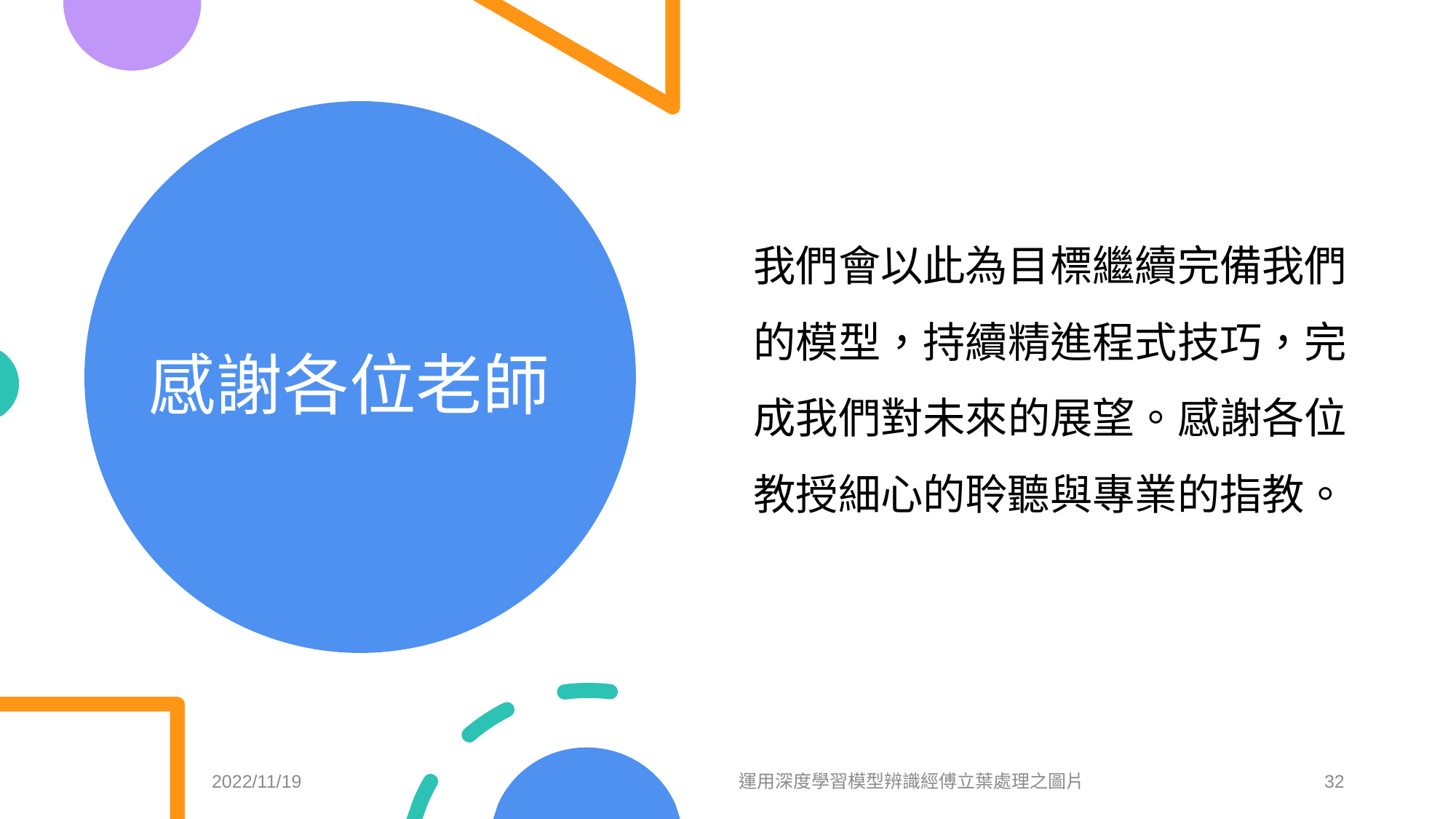

# 感謝各位老師
我們會以此為目標繼續完備我們的模型，持續精進程式技巧，完成我們對未來的展望。感謝各位教授細心的聆聽與專業的指教。
2022/11/19
運用深度學習模型辨識經傅立葉處理之圖片
32